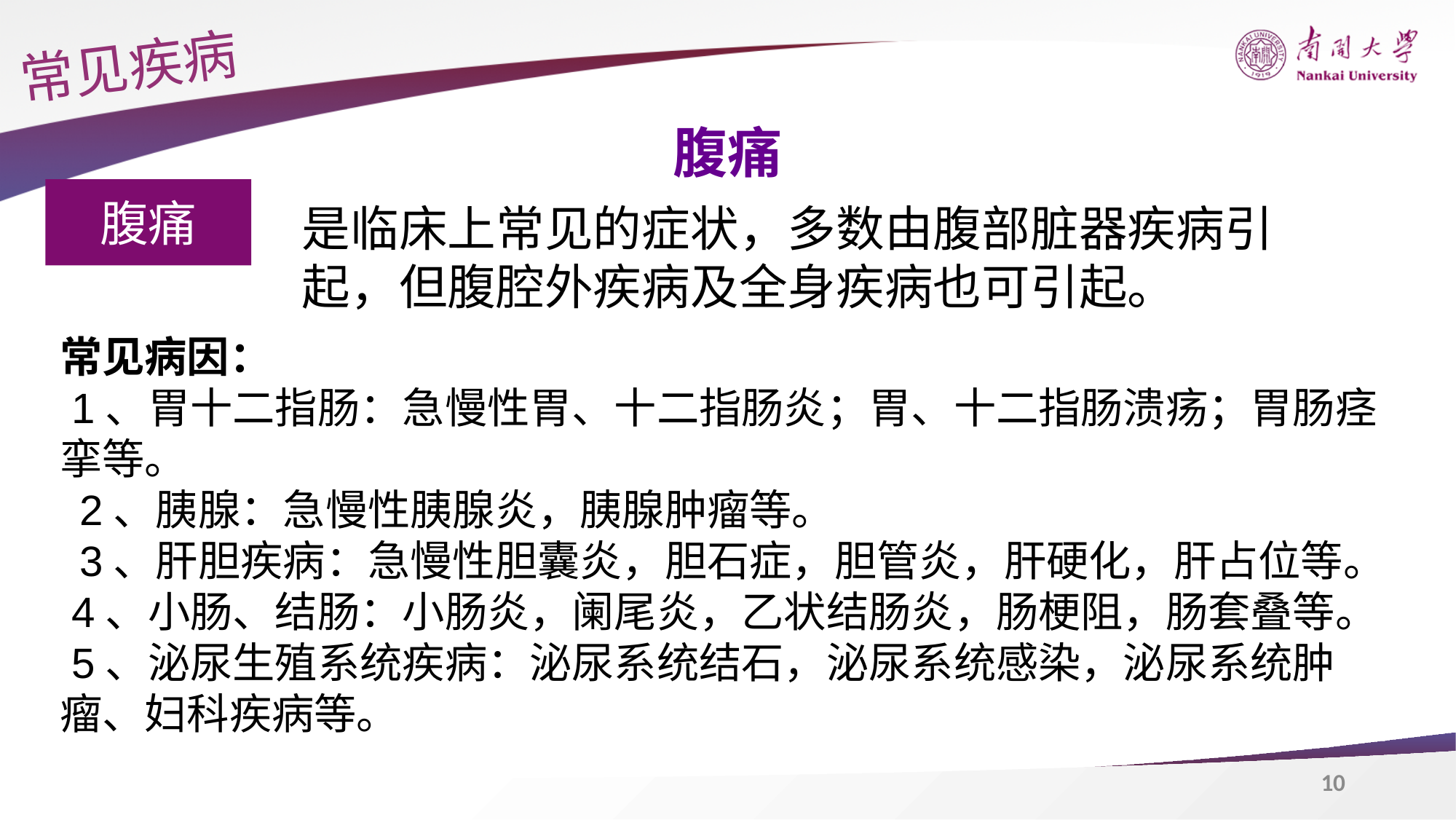

常见疾病
腹痛
腹痛
是临床上常见的症状，多数由腹部脏器疾病引起，但腹腔外疾病及全身疾病也可引起。
常见病因：
 1、胃十二指肠：急慢性胃、十二指肠炎；胃、十二指肠溃疡；胃肠痉挛等。
 2、胰腺：急慢性胰腺炎，胰腺肿瘤等。
 3、肝胆疾病：急慢性胆囊炎，胆石症，胆管炎，肝硬化，肝占位等。
 4、小肠、结肠：小肠炎，阑尾炎，乙状结肠炎，肠梗阻，肠套叠等。
 5、泌尿生殖系统疾病：泌尿系统结石，泌尿系统感染，泌尿系统肿瘤、妇科疾病等。
10